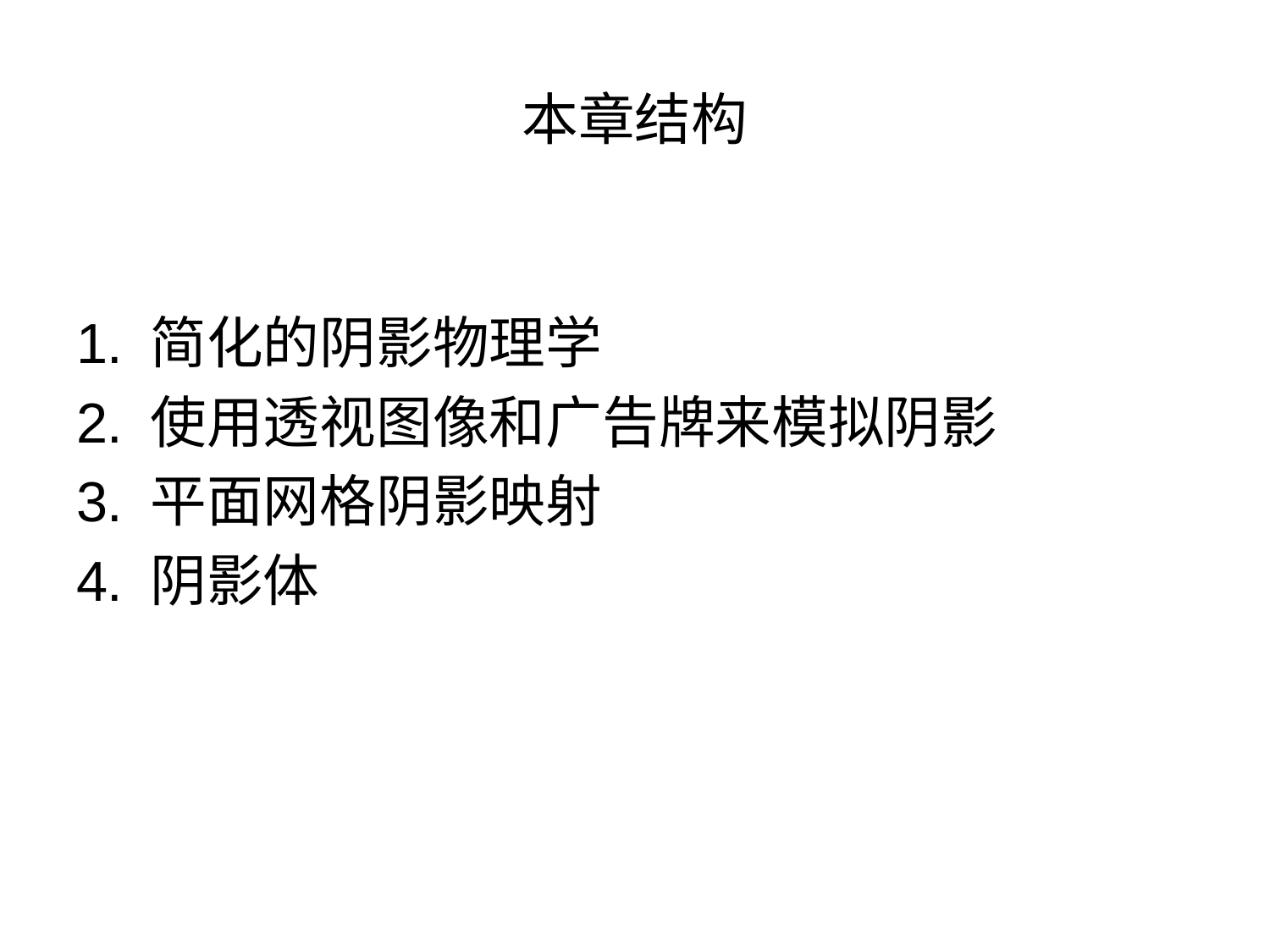

# 本章结构

简化的阴影物理学
使用透视图像和广告牌来模拟阴影
平面网格阴影映射
阴影体